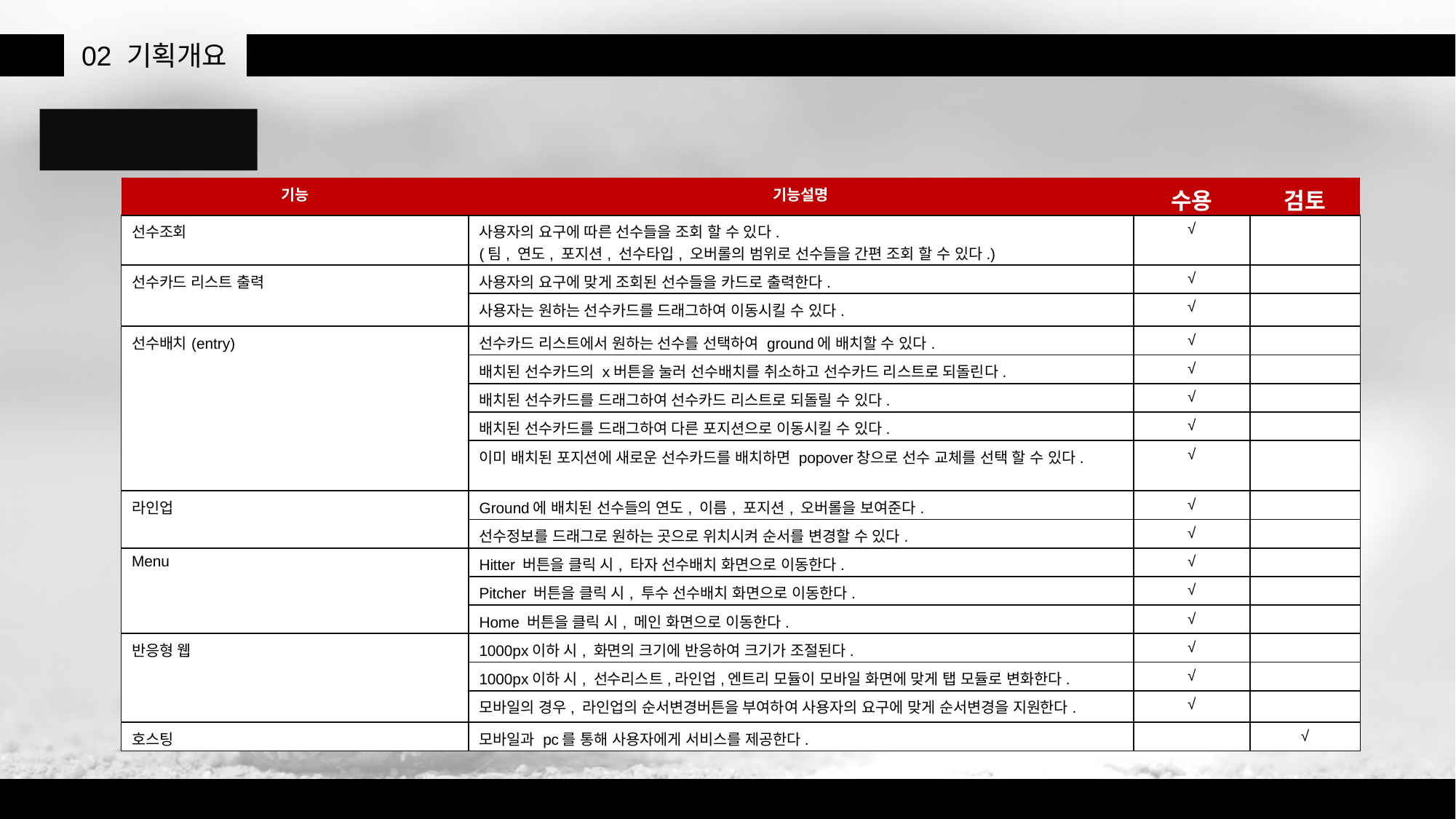

02
기획개요
요구사항
| 기능 | 기능설명 | 수용 | 검토 |
| --- | --- | --- | --- |
| 선수조회 | 사용자의 요구에 따른 선수들을 조회 할 수 있다. (팀, 연도, 포지션, 선수타입, 오버롤의 범위로 선수들을 간편 조회 할 수 있다.) | √ |  |
| 선수카드 리스트 출력 | 사용자의 요구에 맞게 조회된 선수들을 카드로 출력한다. | √ |  |
|  | 사용자는 원하는 선수카드를 드래그하여 이동시킬 수 있다. | √ |  |
| 선수배치(entry) | 선수카드 리스트에서 원하는 선수를 선택하여 ground에 배치할 수 있다. | √ |  |
|  | 배치된 선수카드의 x버튼을 눌러 선수배치를 취소하고 선수카드 리스트로 되돌린다. | √ |  |
|  | 배치된 선수카드를 드래그하여 선수카드 리스트로 되돌릴 수 있다. | √ |  |
|  | 배치된 선수카드를 드래그하여 다른 포지션으로 이동시킬 수 있다. | √ |  |
|  | 이미 배치된 포지션에 새로운 선수카드를 배치하면 popover창으로 선수 교체를 선택 할 수 있다. | √ |  |
| 라인업 | Ground에 배치된 선수들의 연도, 이름, 포지션, 오버롤을 보여준다. | √ |  |
|  | 선수정보를 드래그로 원하는 곳으로 위치시켜 순서를 변경할 수 있다. | √ |  |
| Menu | Hitter 버튼을 클릭 시, 타자 선수배치 화면으로 이동한다. | √ |  |
|  | Pitcher 버튼을 클릭 시, 투수 선수배치 화면으로 이동한다. | √ |  |
|  | Home 버튼을 클릭 시, 메인 화면으로 이동한다. | √ |  |
| 반응형 웹 | 1000px이하 시, 화면의 크기에 반응하여 크기가 조절된다. | √ |  |
|  | 1000px이하 시, 선수리스트,라인업,엔트리 모듈이 모바일 화면에 맞게 탭 모듈로 변화한다. | √ |  |
|  | 모바일의 경우, 라인업의 순서변경버튼을 부여하여 사용자의 요구에 맞게 순서변경을 지원한다. | √ |  |
| 호스팅 | 모바일과 pc를 통해 사용자에게 서비스를 제공한다. |  | √ |

### Chart

| Category |
|---|